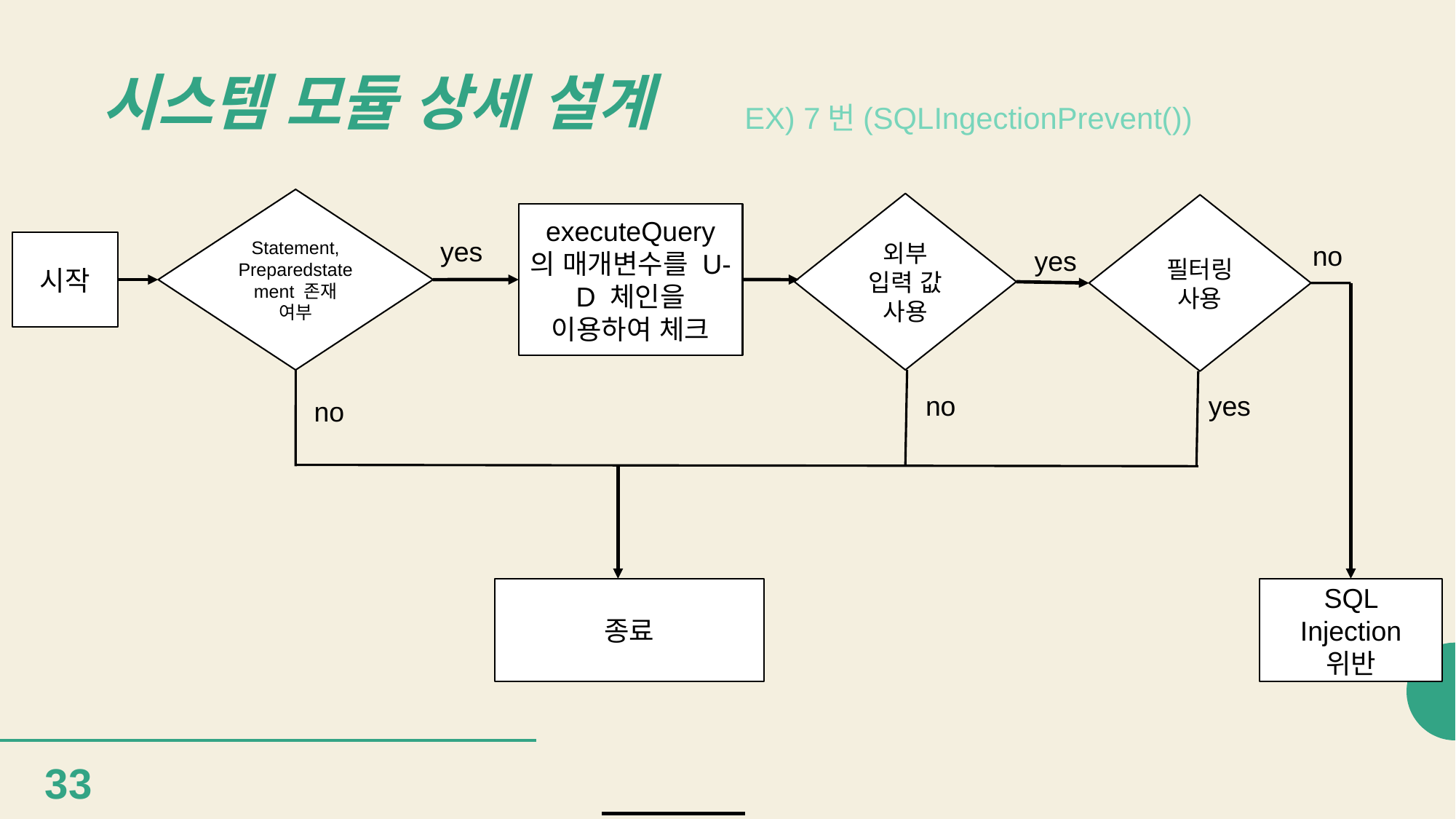

# 시스템 모듈 상세 설계
EX) 7번(SQLIngectionPrevent())
Statement, Preparedstatement 존재 여부

외부 입력 값
사용

필터링
사용

executeQuery 의 매개변수를 U-D 체인을 이용하여 체크
yes
시작
no
yes
no
yes
no
종료
SQL Injection
위반
33